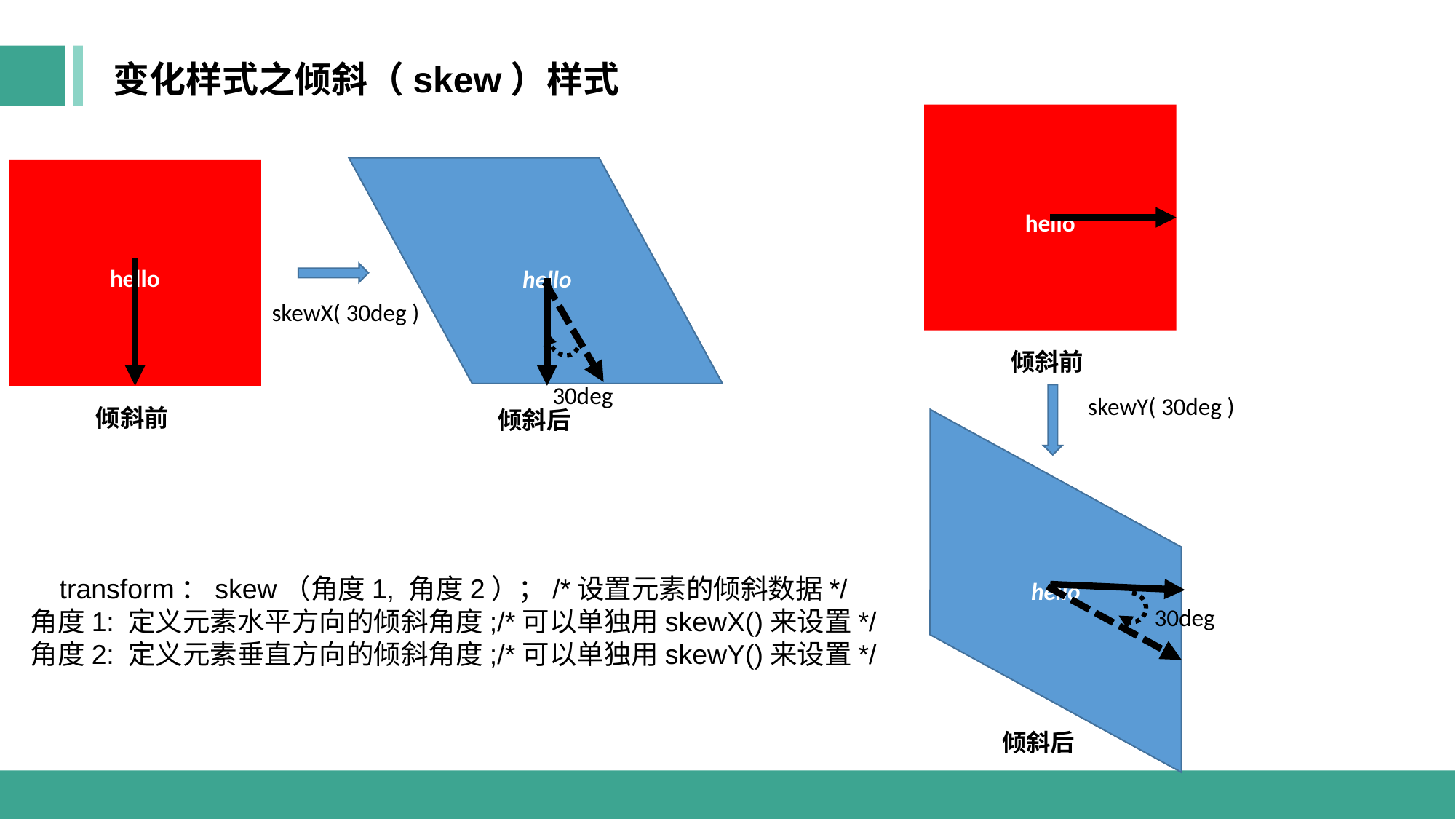

变化样式之倾斜（skew）样式

hello
倾斜前
skewY( 30deg )

hello
倾斜后

30deg

hello
hello

skewX( 30deg )
倾斜前
倾斜后

30deg
transform：skew（角度1, 角度2）；/*设置元素的倾斜数据*/
角度1: 定义元素水平方向的倾斜角度;/*可以单独用skewX()来设置*/
角度2: 定义元素垂直方向的倾斜角度;/*可以单独用skewY()来设置*/